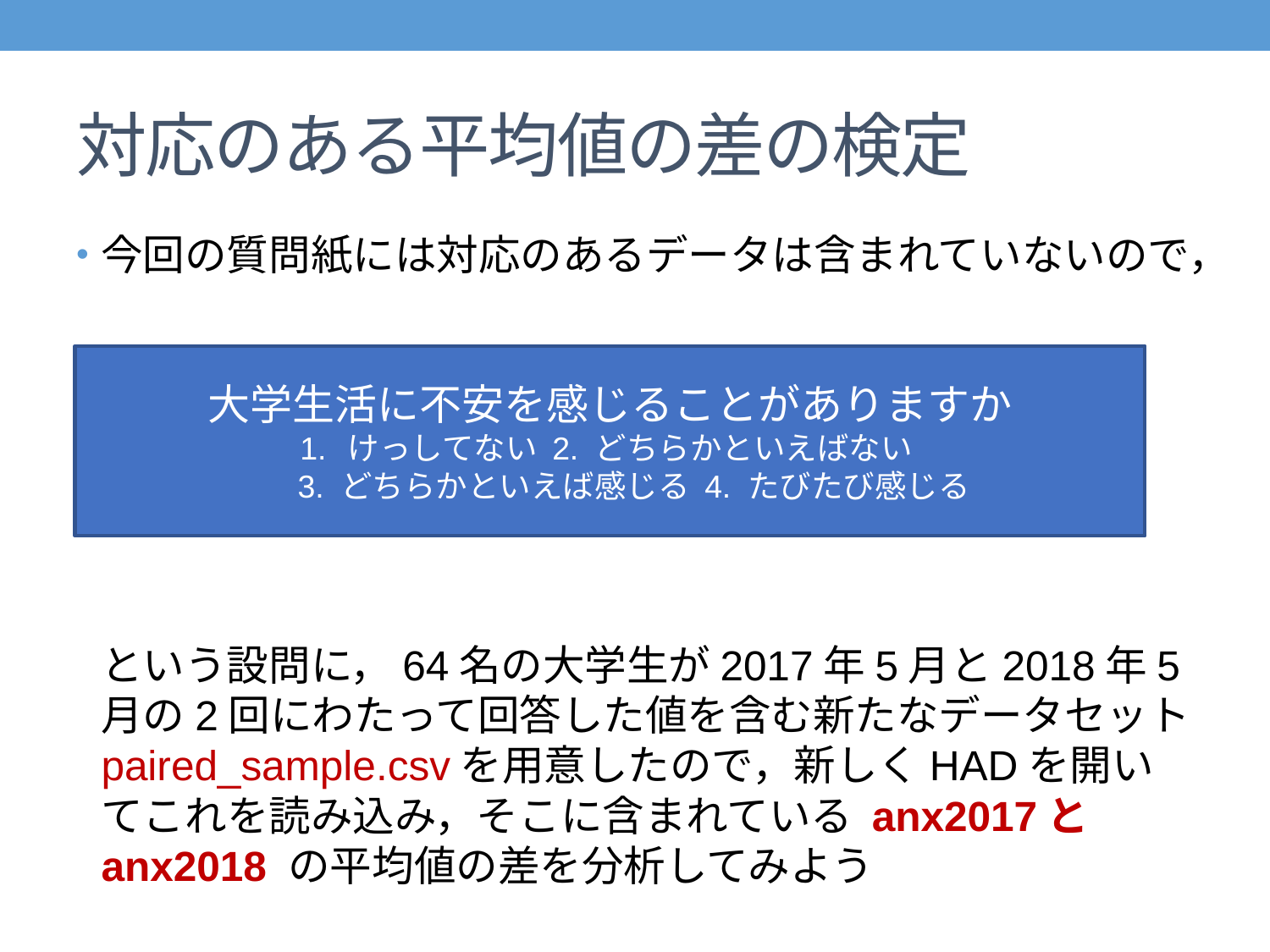

# 対応のある平均値の差の検定
今回の質問紙には対応のあるデータは含まれていないので，
という設問に，64名の大学生が2017年5月と2018年5月の2回にわたって回答した値を含む新たなデータセットpaired_sample.csvを用意したので，新しくHADを開いてこれを読み込み，そこに含まれている anx2017とanx2018 の平均値の差を分析してみよう
大学生活に不安を感じることがありますか
けっしてない 2. どちらかといえばない
3. どちらかといえば感じる 4. たびたび感じる